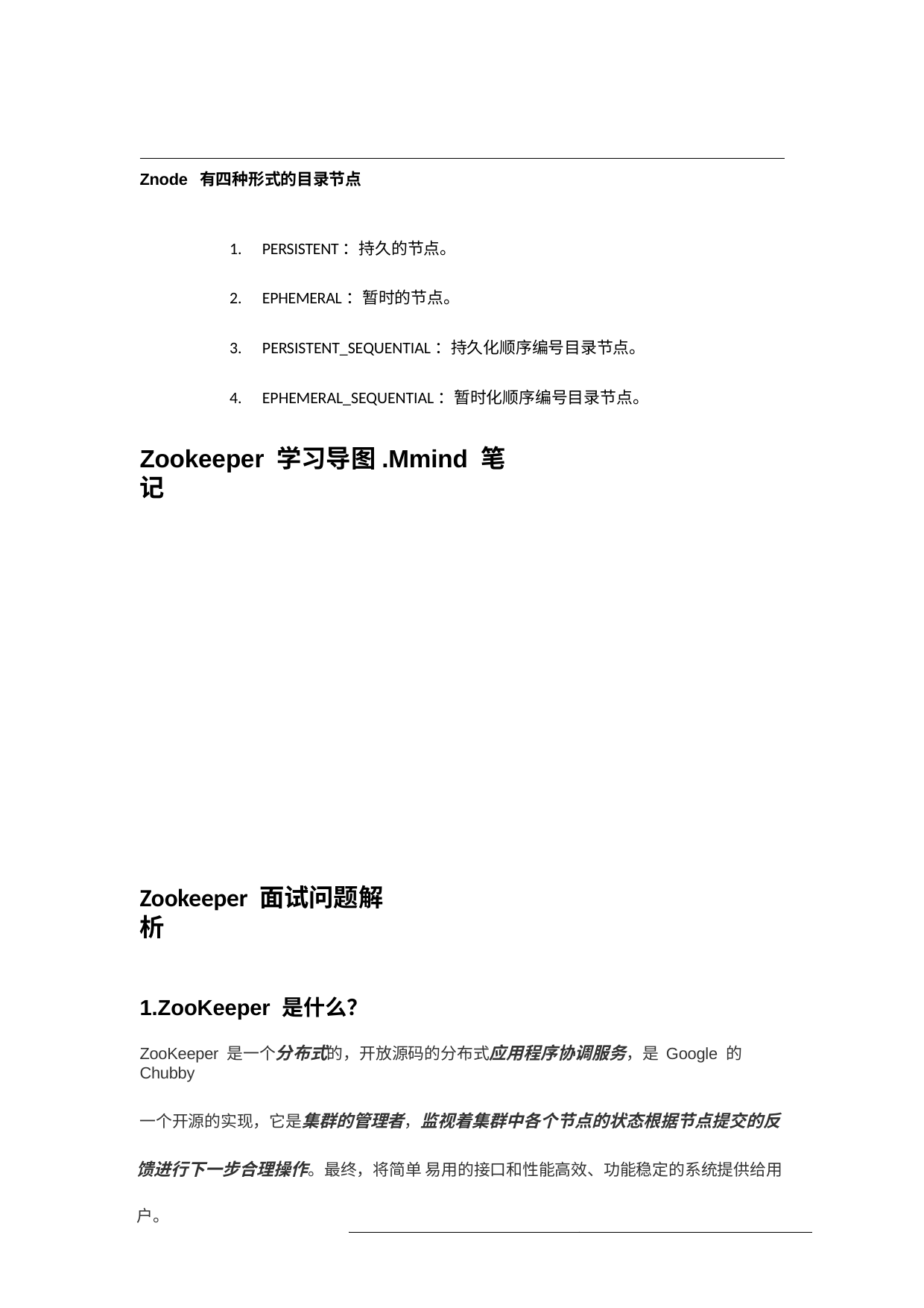

Znode 有四种形式的目录节点

PERSISTENT：持久的节点。

EPHEMERAL：暂时的节点。

PERSISTENT_SEQUENTIAL：持久化顺序编号目录节点。

EPHEMERAL_SEQUENTIAL：暂时化顺序编号目录节点。
Zookeeper 学习导图.Mmind 笔记
Zookeeper 面试问题解析

1.ZooKeeper 是什么？
ZooKeeper 是一个分布式的，开放源码的分布式应用程序协调服务，是 Google 的 Chubby
一个开源的实现，它是集群的管理者，监视着集群中各个节点的状态根据节点提交的反馈进行下一步合理操作。最终，将简单 易用的接口和性能高效、功能稳定的系统提供给用户。